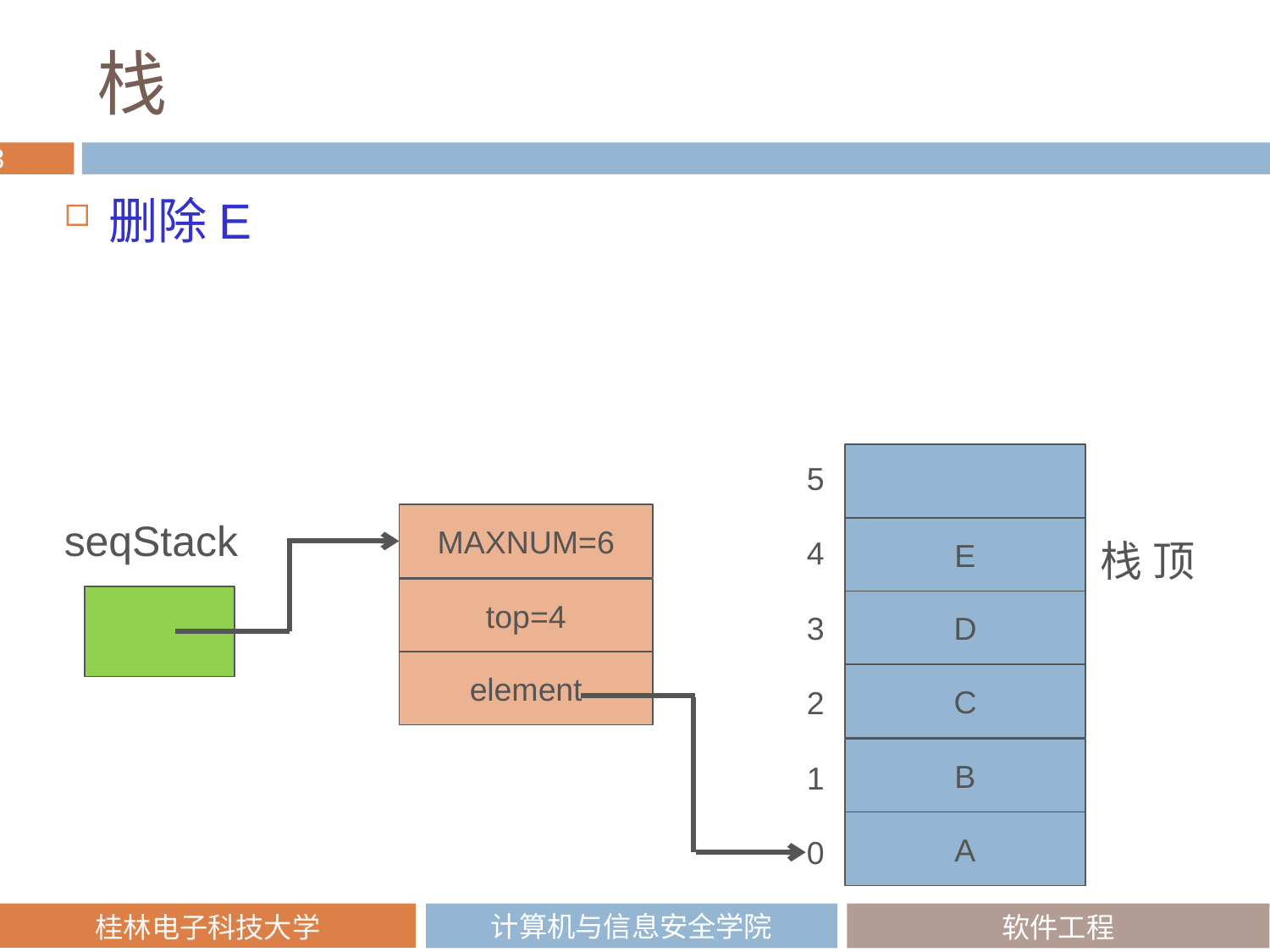

# 栈
删除E

5
MAXNUM=6
seqStack
E
栈 顶
4
top=4

D
3
element
C
2
B
1
A
0